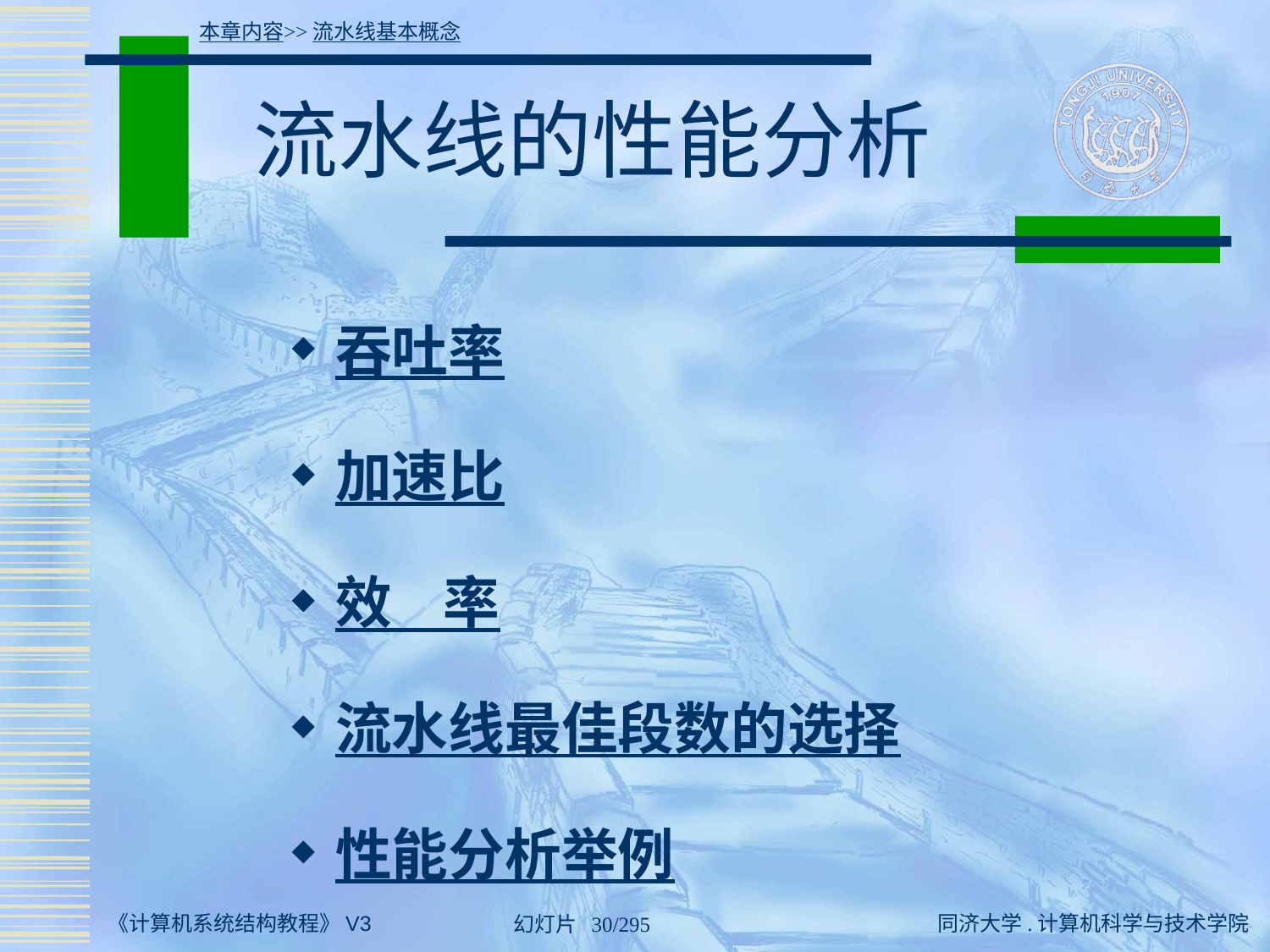

本章内容>>流水线基本概念
# 流水线的性能分析
吞吐率
加速比
效    率
流水线最佳段数的选择
性能分析举例